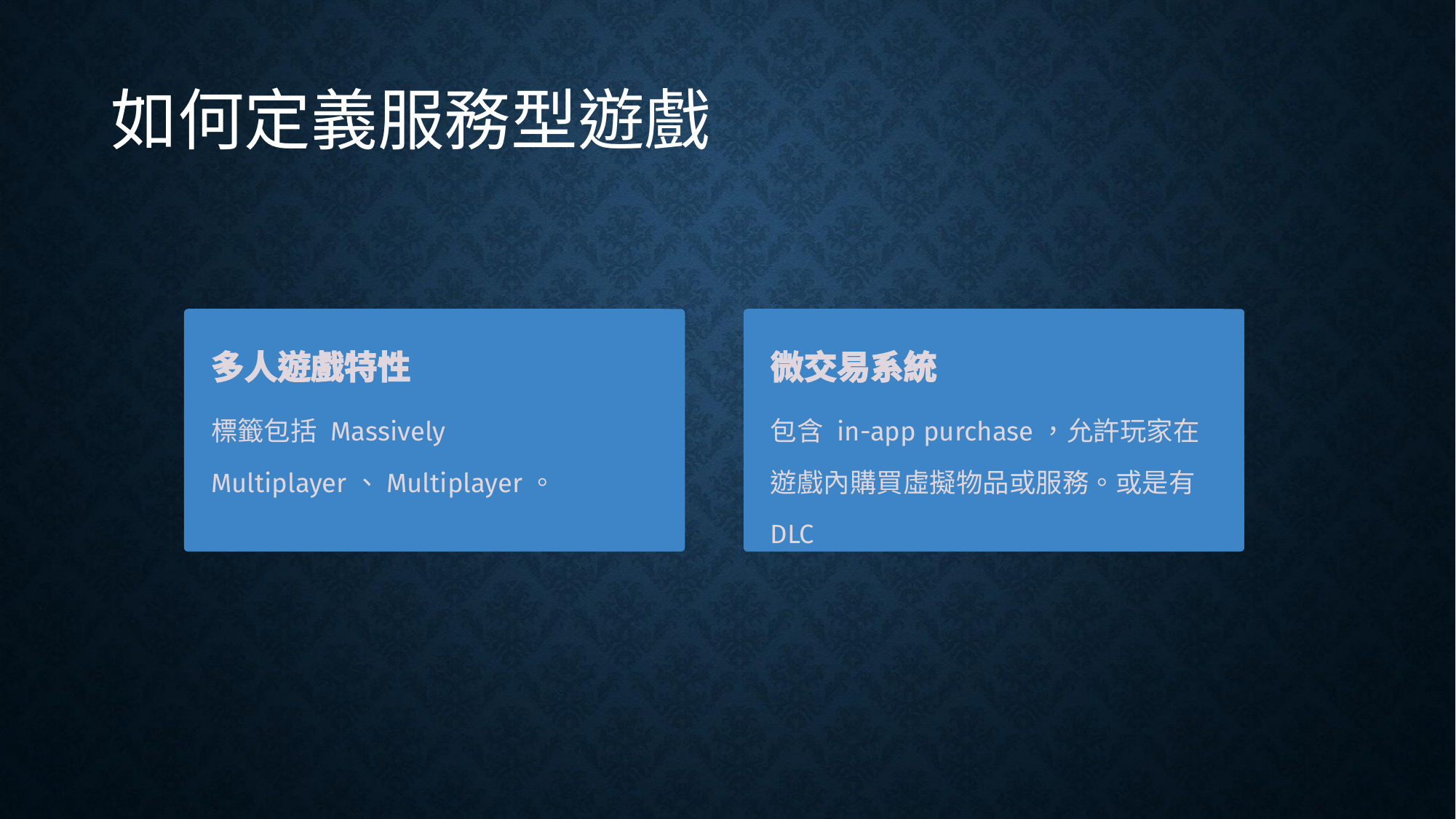

# 如何定義服務型遊戲

多人遊戲特性
標籤包括 Massively Multiplayer、Multiplayer。

微交易系統
包含 in-app purchase，允許玩家在遊戲內購買虛擬物品或服務。或是有DLC